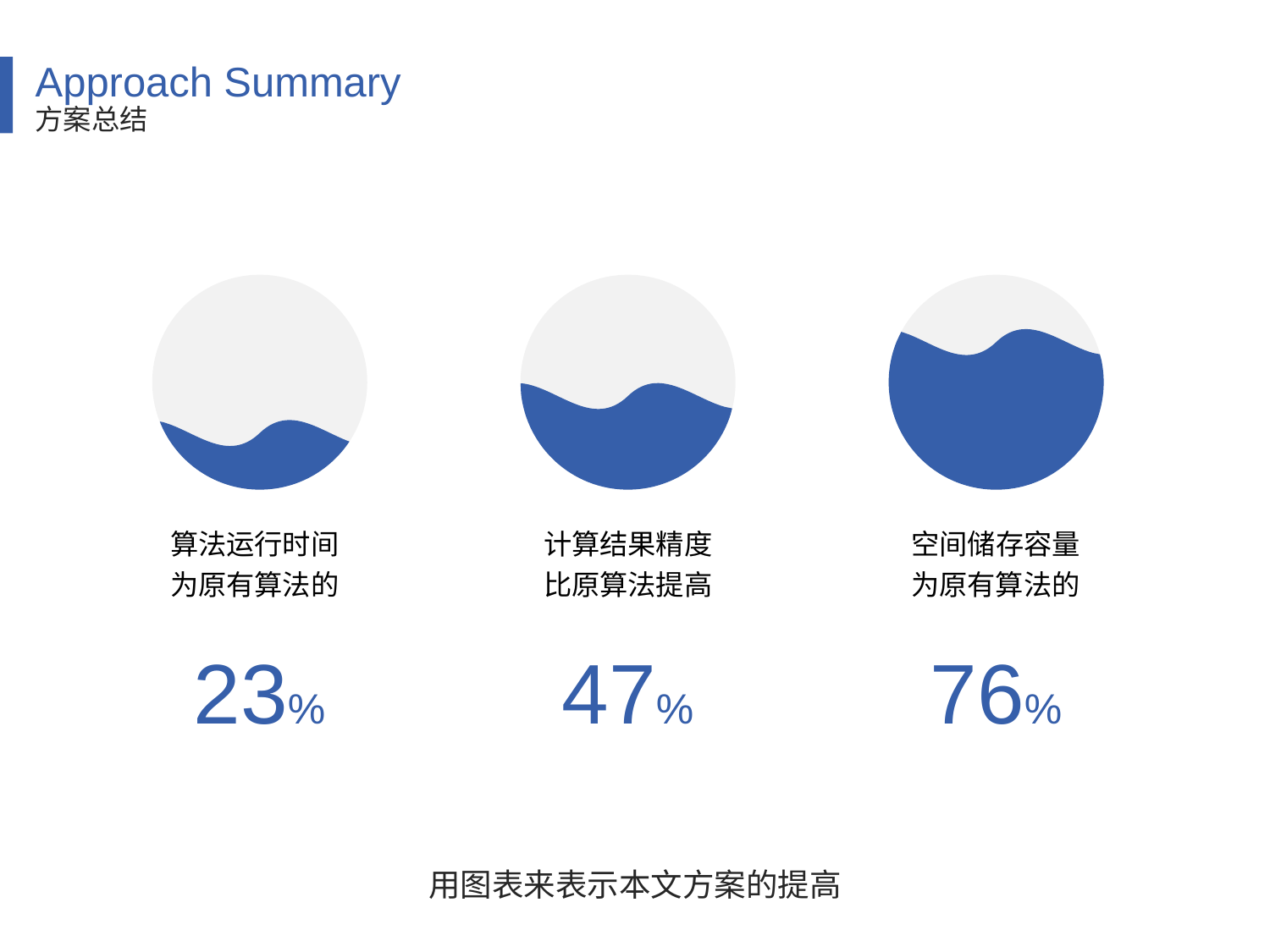

Approach Summary
方案总结

计算结果精度比原算法提高
空间储存容量为原有算法的
算法运行时间为原有算法的
23%
47%
76%
用图表来表示本文方案的提高